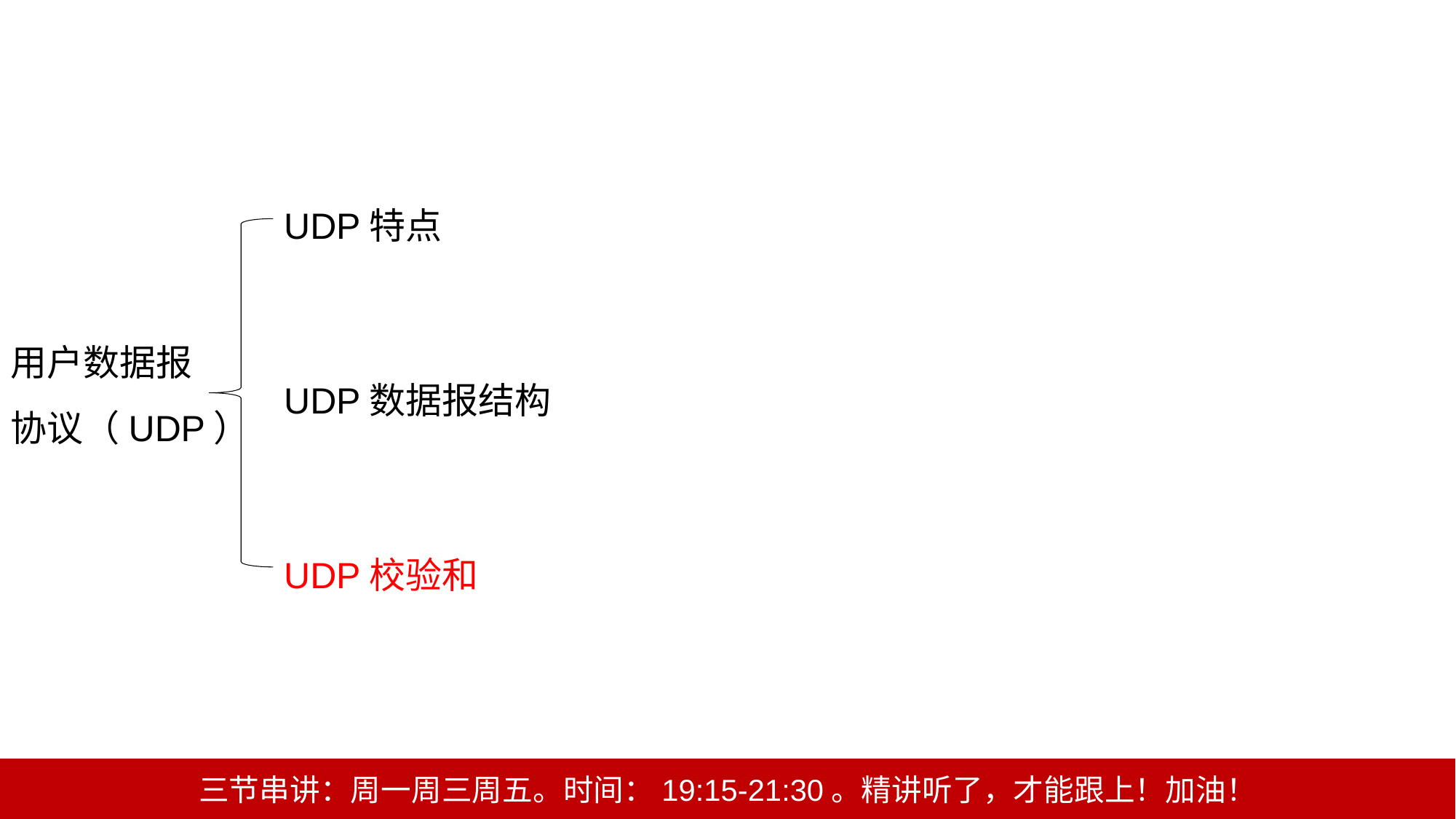

UDP特点

UDP数据报结构

UDP校验和

用户数据报
协议（UDP）
三节串讲：周一周三周五。时间：19:15-21:30。精讲听了，才能跟上！加油！